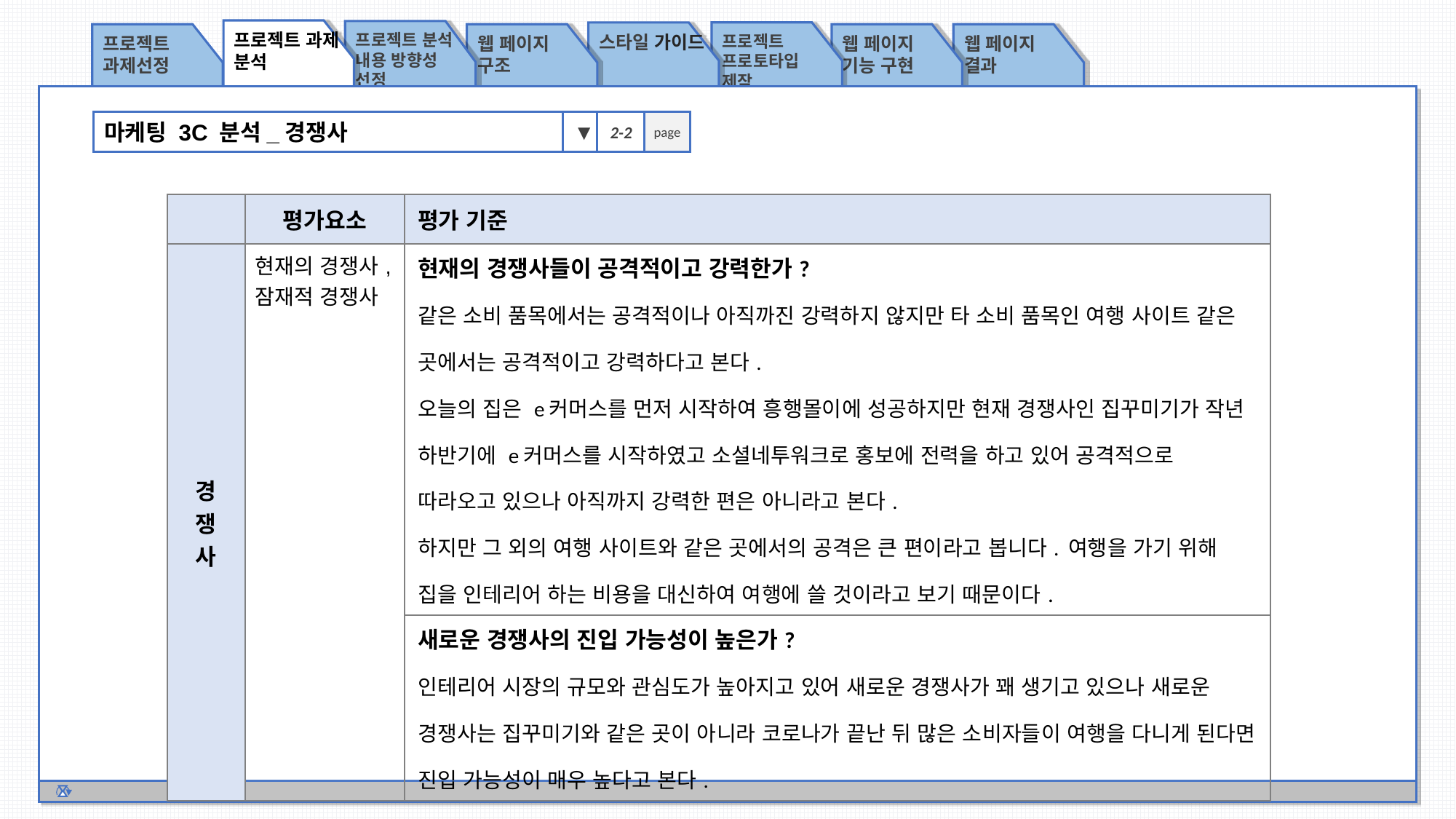

프로젝트 과제 분석
프로젝트 분석 내용 방향성 선정
프로젝트
프로토타입 제작
스타일 가이드
프로젝트 과제선정
웹 페이지 구조
웹 페이지 기능 구현
웹 페이지 결과

마케팅 3C 분석_경쟁사
▼
2-2
page

|  | 평가요소 | 평가 기준 |
| --- | --- | --- |
| 경 쟁 사 | 현재의 경쟁사, 잠재적 경쟁사 | 현재의 경쟁사들이 공격적이고 강력한가? 같은 소비 품목에서는 공격적이나 아직까진 강력하지 않지만 타 소비 품목인 여행 사이트 같은 곳에서는 공격적이고 강력하다고 본다. 오늘의 집은 e커머스를 먼저 시작하여 흥행몰이에 성공하지만 현재 경쟁사인 집꾸미기가 작년 하반기에 e커머스를 시작하였고 소셜네투워크로 홍보에 전력을 하고 있어 공격적으로 따라오고 있으나 아직까지 강력한 편은 아니라고 본다. 하지만 그 외의 여행 사이트와 같은 곳에서의 공격은 큰 편이라고 봅니다. 여행을 가기 위해 집을 인테리어 하는 비용을 대신하여 여행에 쓸 것이라고 보기 때문이다. |
|  |  | 새로운 경쟁사의 진입 가능성이 높은가? 인테리어 시장의 규모와 관심도가 높아지고 있어 새로운 경쟁사가 꽤 생기고 있으나 새로운 경쟁사는 집꾸미기와 같은 곳이 아니라 코로나가 끝난 뒤 많은 소비자들이 여행을 다니게 된다면 진입 가능성이 매우 높다고 본다. |